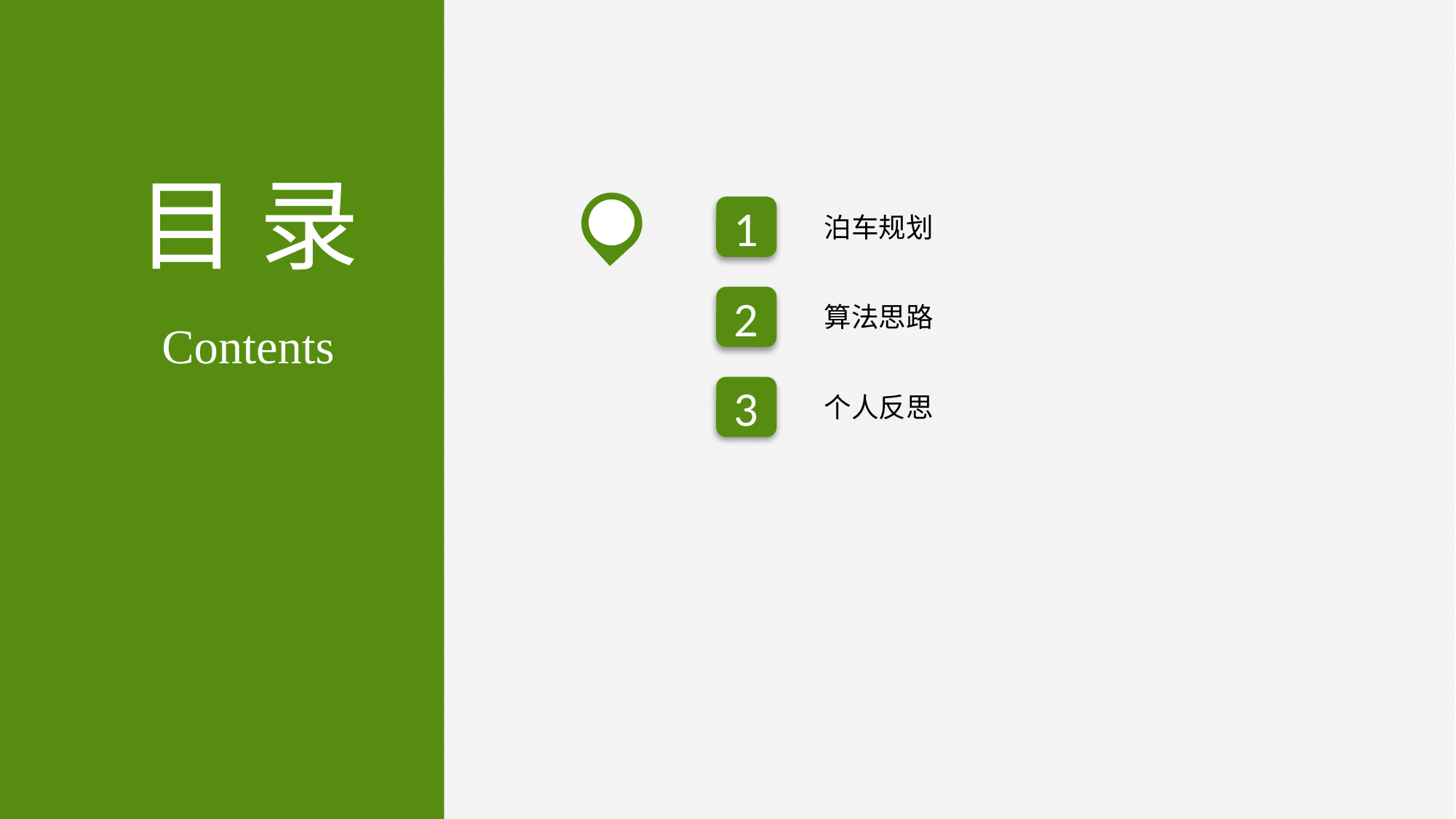

目 录

1
泊车规划
2
算法思路
Contents
3
个人反思